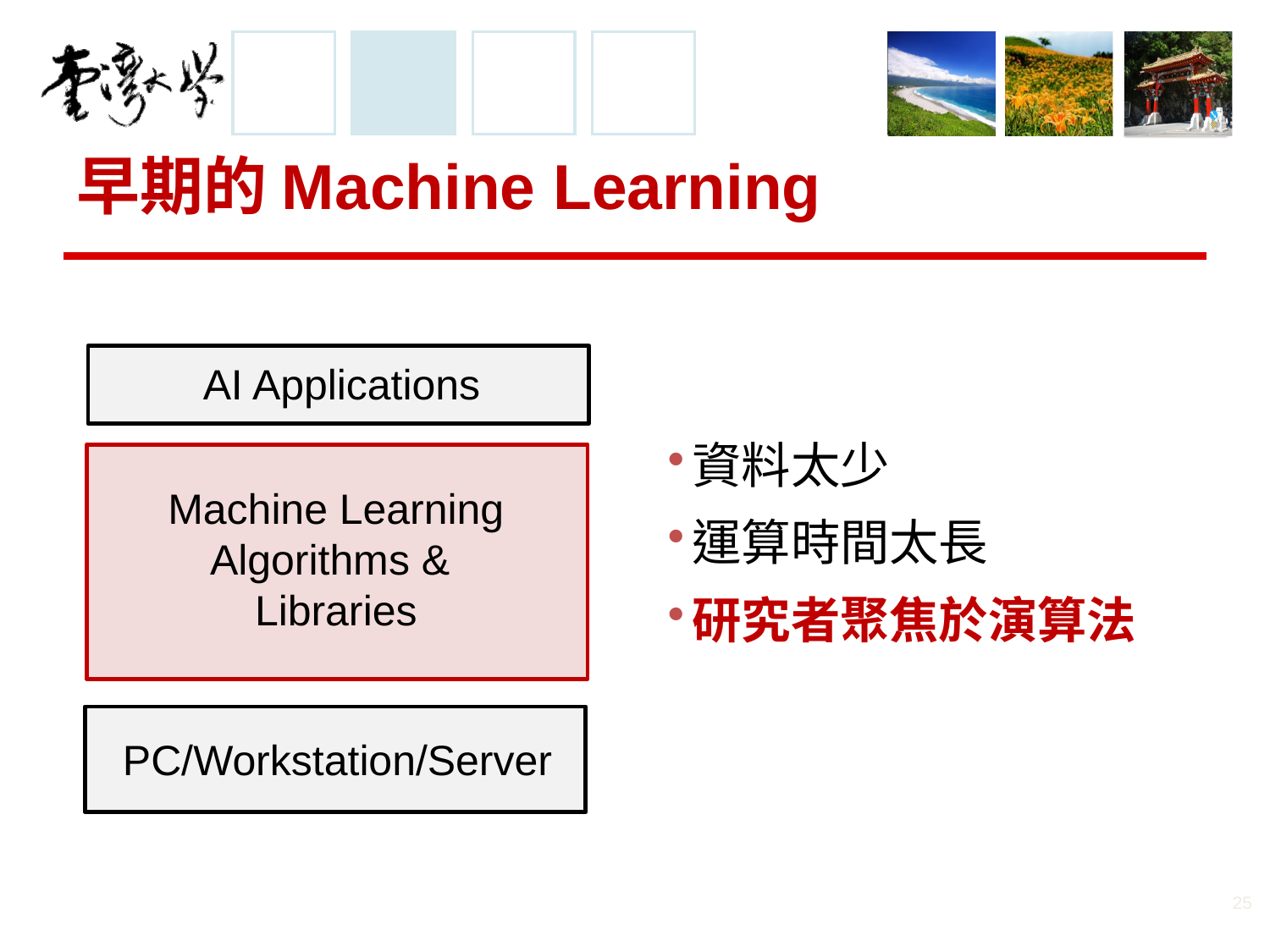

# 早期的Machine Learning

AI Applications
資料太少
運算時間太長
研究者聚焦於演算法

Machine Learning Algorithms &
Libraries

PC/Workstation/Server
25